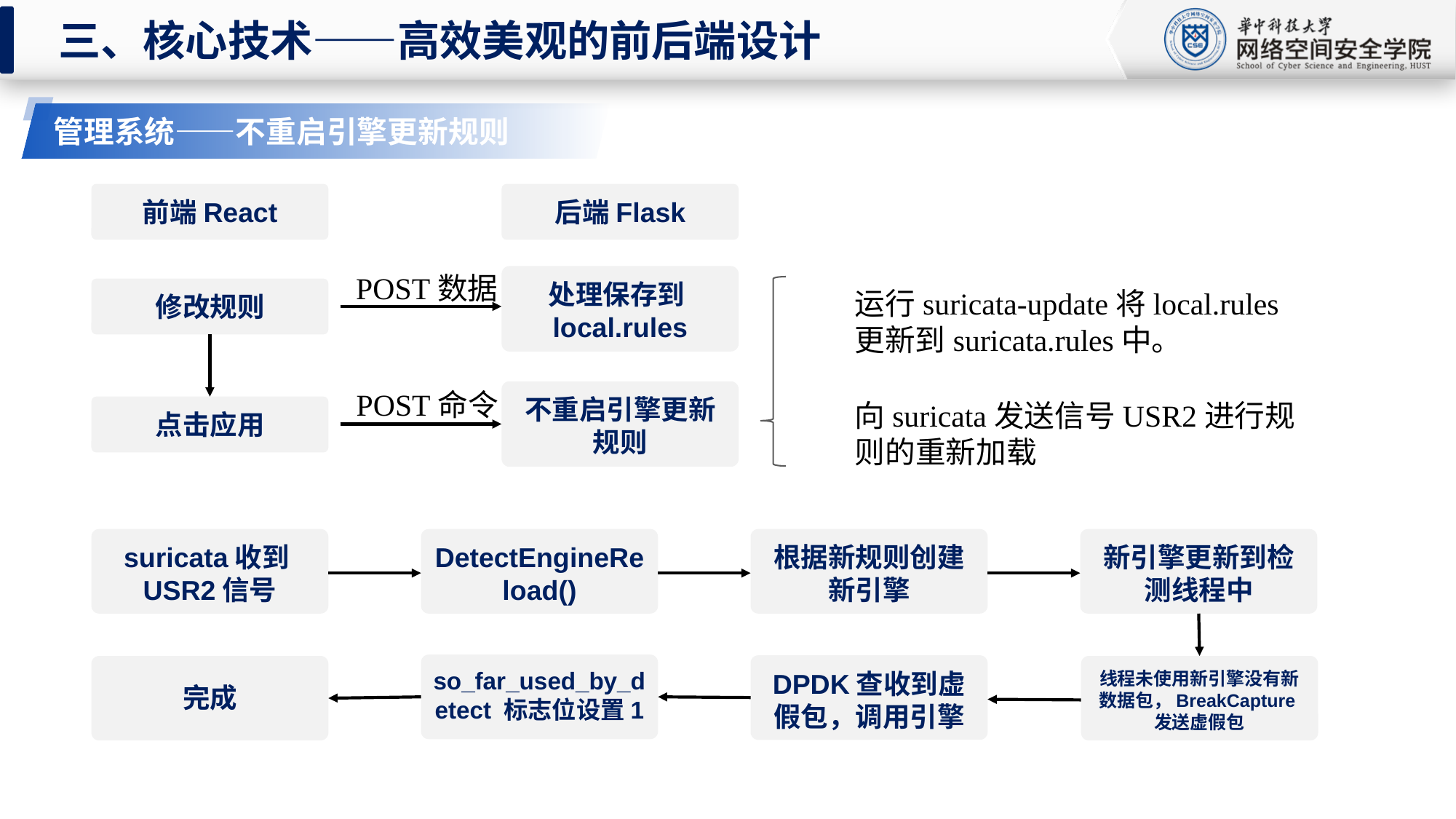

三、核心技术——高效美观的前后端设计

管理系统——不重启引擎更新规则

前端React

后端Flask
POST数据

处理保存到local.rules

修改规则
运行suricata-update将local.rules更新到suricata.rules中。
POST命令

不重启引擎更新规则
向suricata发送信号USR2进行规则的重新加载

点击应用

suricata收到USR2信号

DetectEngineReload()

根据新规则创建新引擎

新引擎更新到检测线程中

so_far_used_by_detect 标志位设置1

DPDK查收到虚假包，调用引擎

完成

线程未使用新引擎没有新数据包，BreakCapture发送虚假包